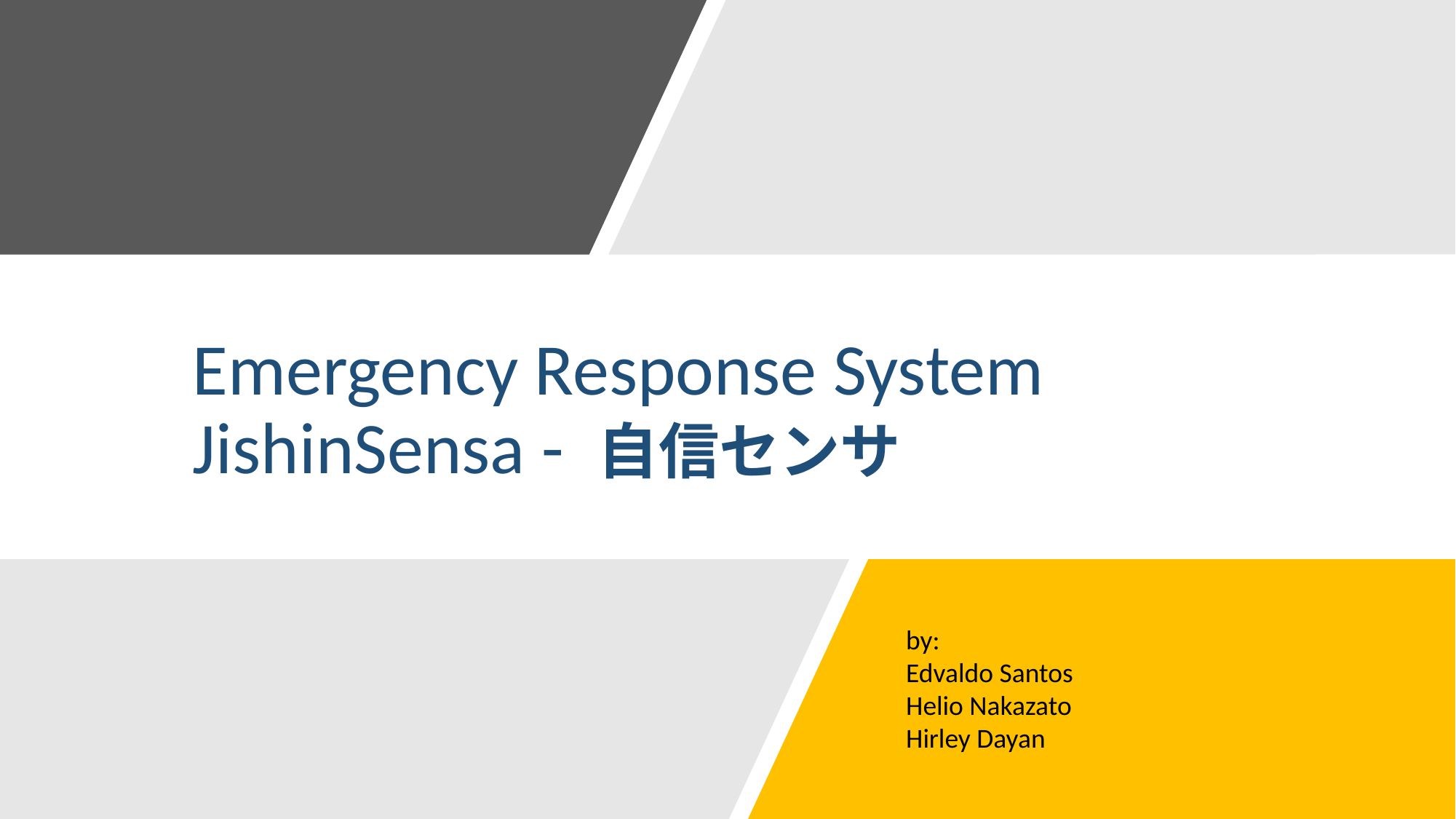

# Emergency Response System JishinSensa - 自信センサ

by:
Edvaldo Santos
Helio Nakazato
Hirley Dayan